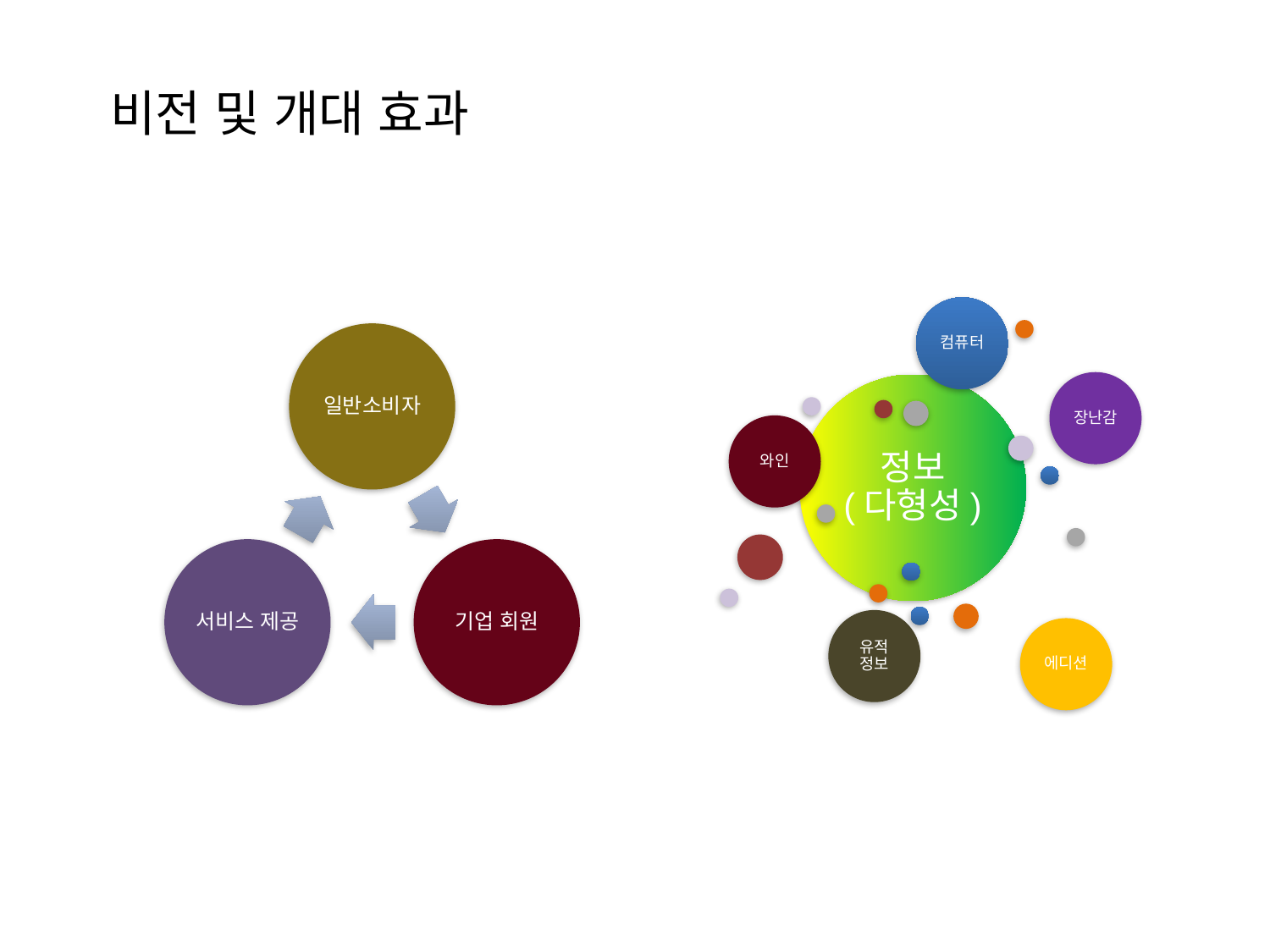

비전 및 개대 효과
정보
(다형성)
와인
장난감
에디션
유적 정보
컴퓨터
일반소비자

기업 회원

서비스 제공